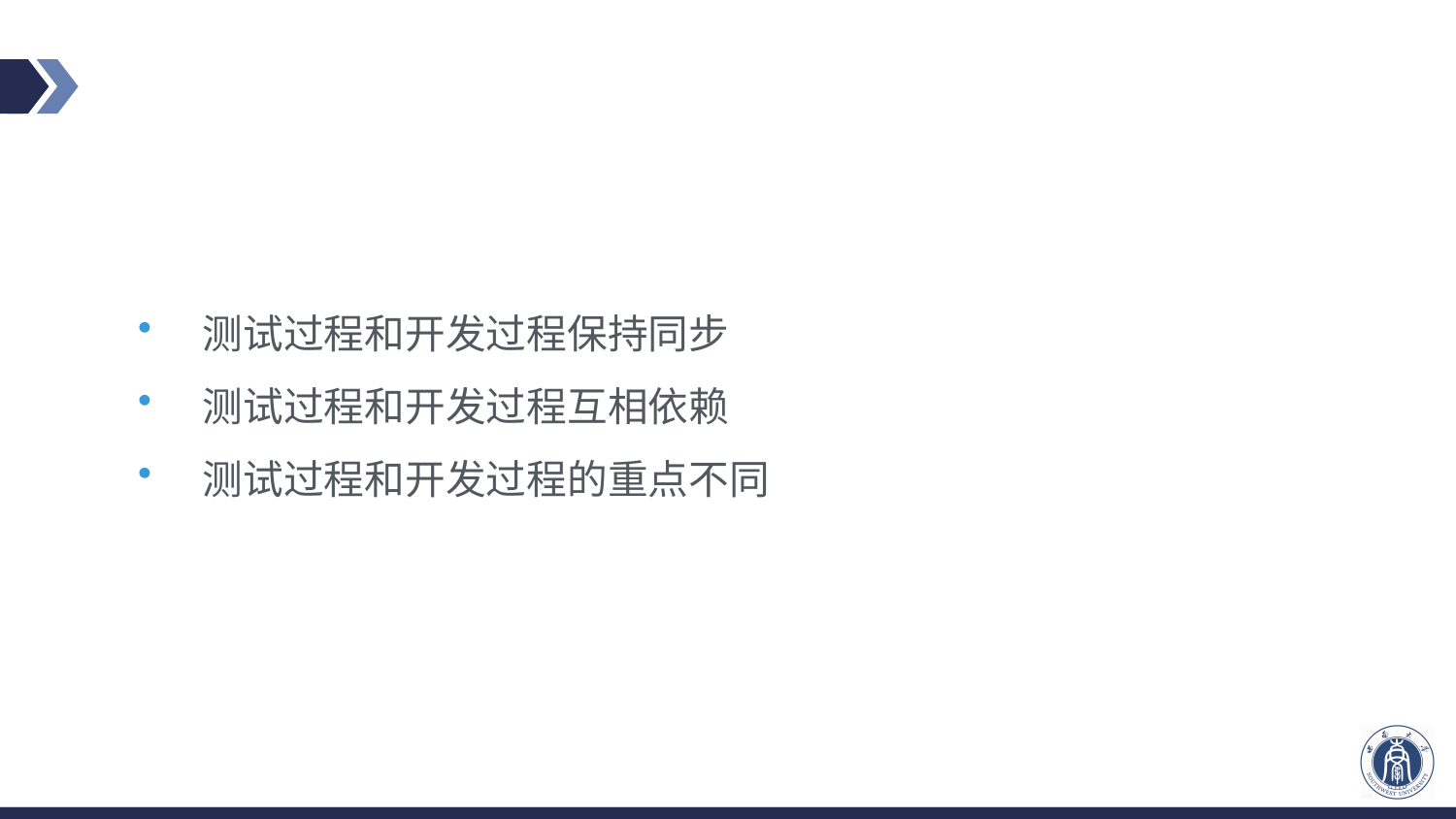

#
测试过程和开发过程保持同步
测试过程和开发过程互相依赖
测试过程和开发过程的重点不同